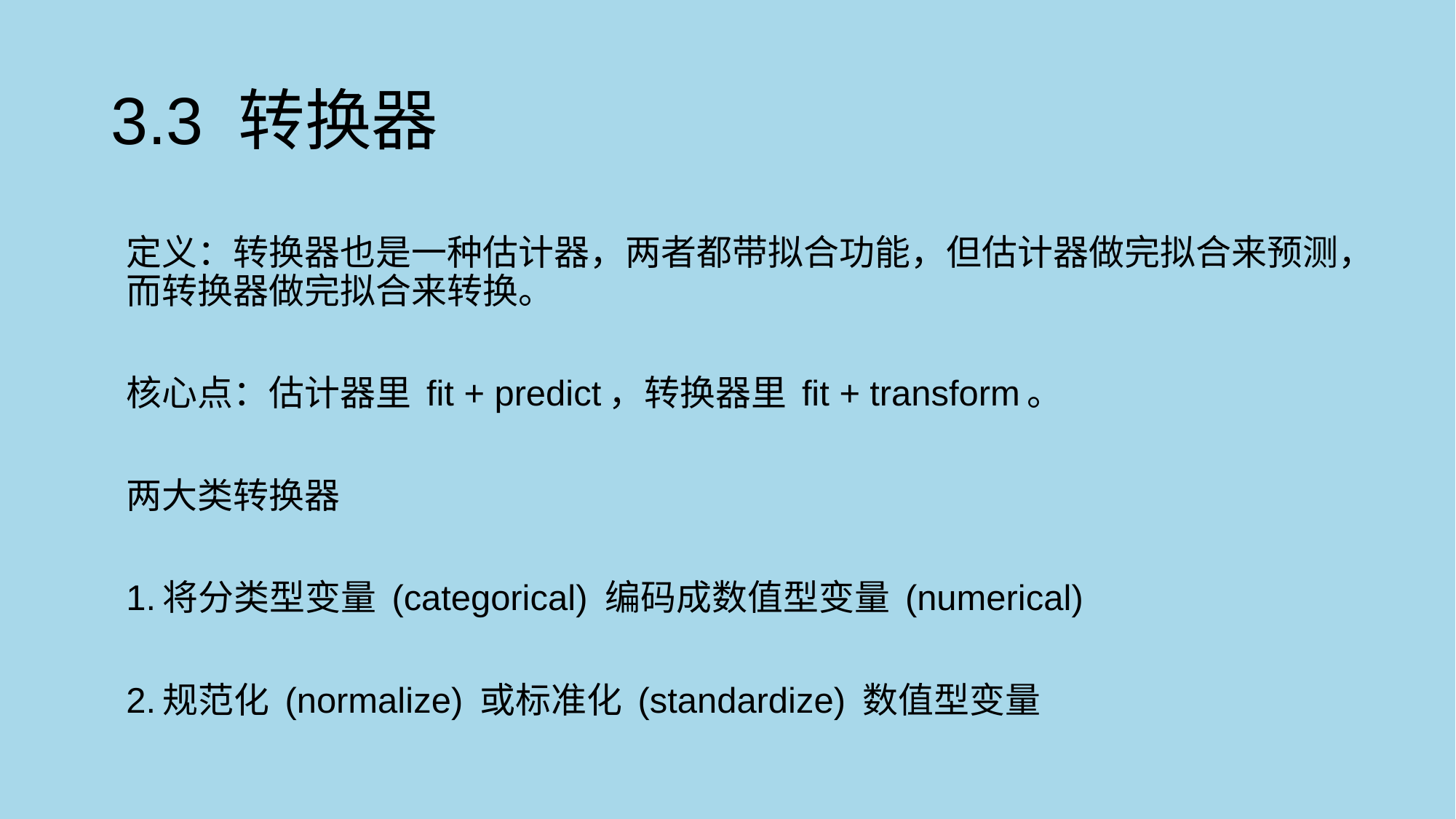

# 3.3 转换器

定义：转换器也是一种估计器，两者都带拟合功能，但估计器做完拟合来预测，而转换器做完拟合来转换。

核心点：估计器里 fit + predict，转换器里 fit + transform。

两大类转换器

1.将分类型变量 (categorical) 编码成数值型变量 (numerical)

2.规范化 (normalize) 或标准化 (standardize) 数值型变量